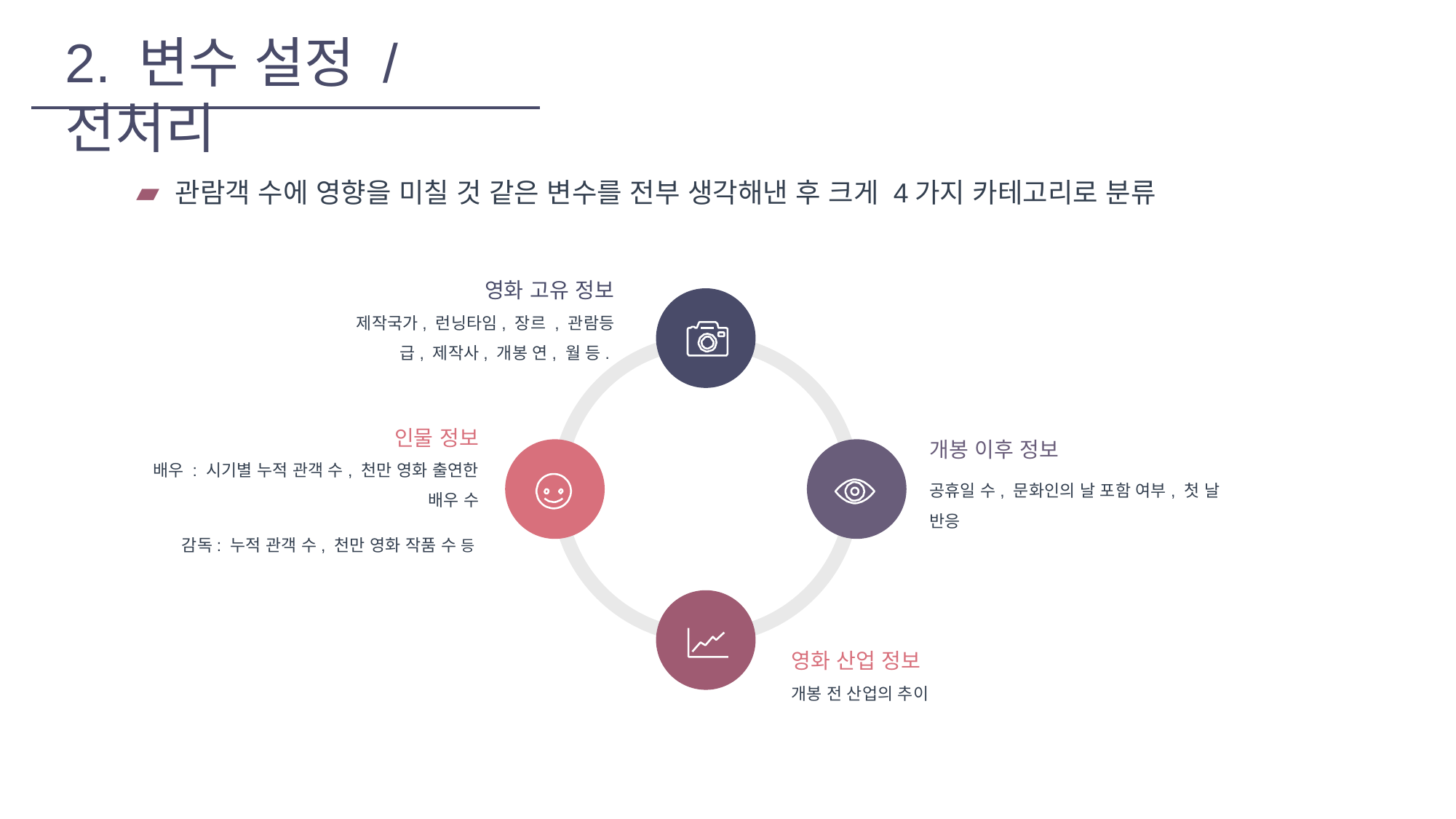

2. 변수 설정 / 전처리
▰ 관람객 수에 영향을 미칠 것 같은 변수를 전부 생각해낸 후 크게 4가지 카테고리로 분류
영화 고유 정보
제작국가, 런닝타임, 장르 , 관람등급, 제작사, 개봉 연, 월 등.

인물 정보
배우 : 시기별 누적 관객 수, 천만 영화 출연한 배우 수
감독: 누적 관객 수, 천만 영화 작품 수 등

개봉 이후 정보
공휴일 수, 문화인의 날 포함 여부, 첫 날 반응

영화 산업 정보
개봉 전 산업의 추이